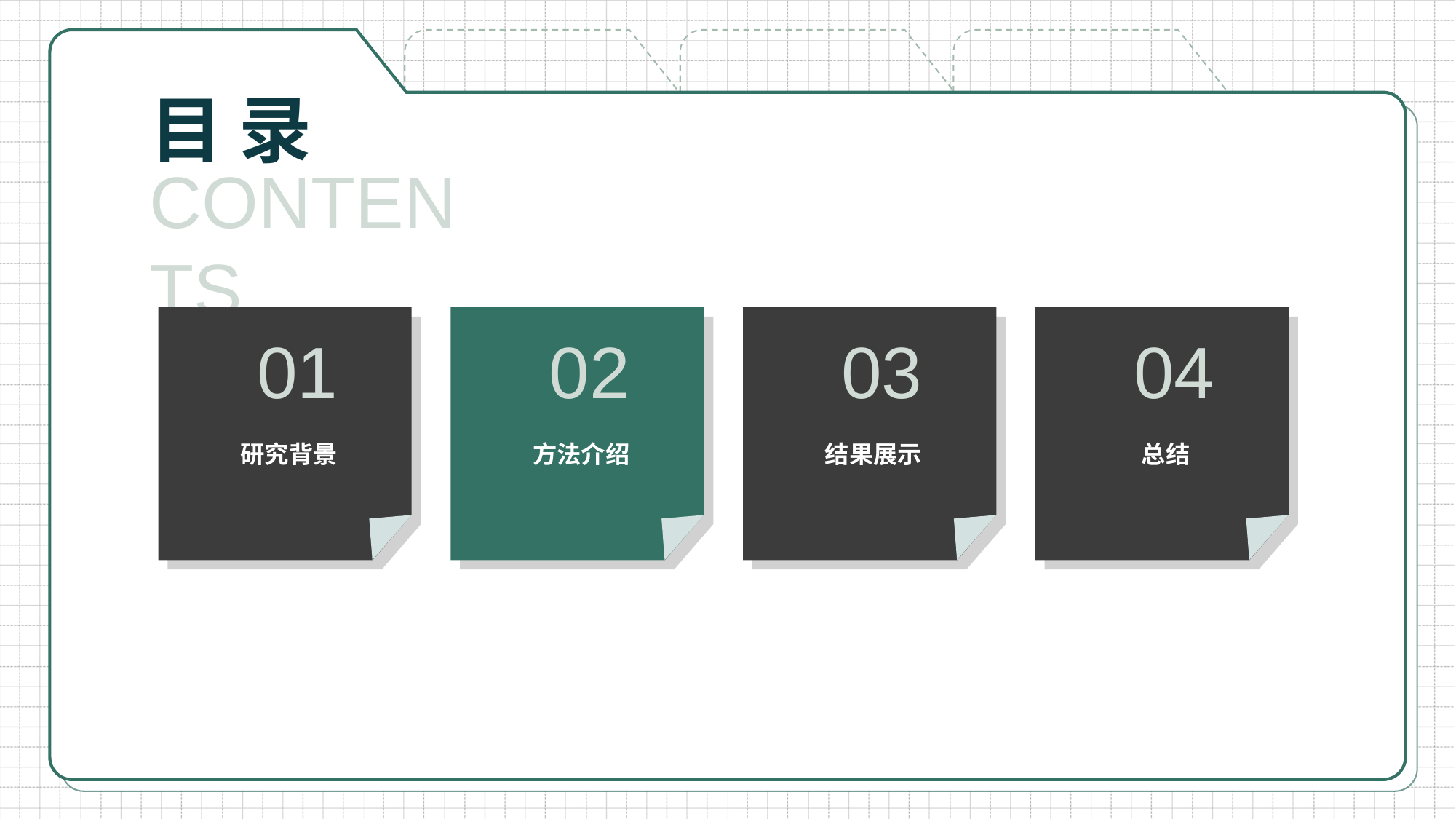

5 1PPT模板网   www.51pptmoban.com

目 录
CONTENTS

01
研究背景

02
方法介绍

03
结果展示

04
总结